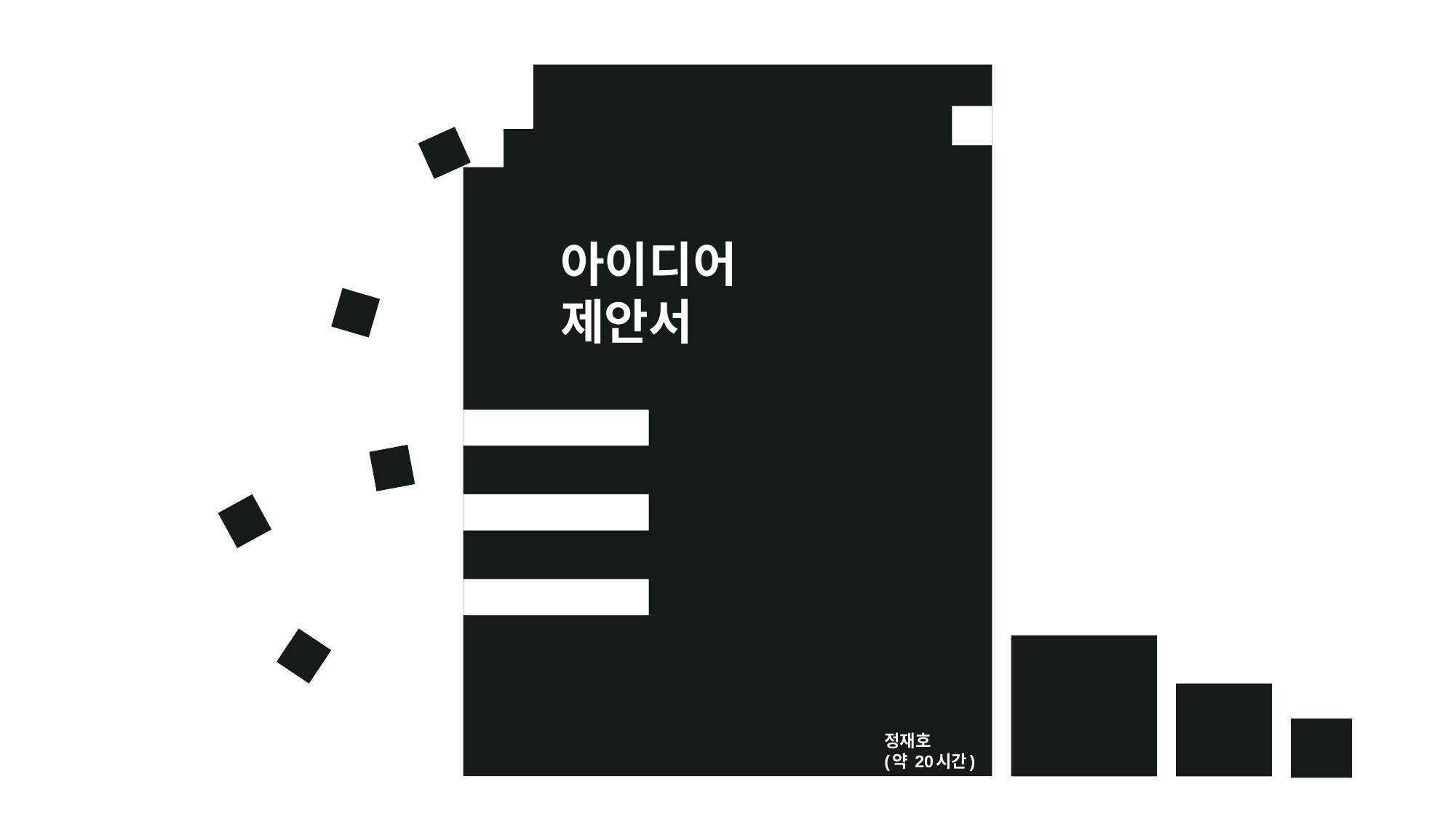

전반적으로 프리젠테이션이 가장 안정적이다. 과제심사나 면접에 서 자신이  어필 할 수 있는 부분을 고민해서  준비하면 좋을 것 같다.
시장분석이 개발자 입장이 아니라 회사, 경영자 입장에 가까운 분석이다. 개발비용이나 이런 것 보다는 장르와 해당 장르에서 분석하는 것이 좋을 것 같다.
시장분석에 근거가 되는 객관적 자료가 너무 부족하며, 타겟 유저에 대한 부분은 있지만 자신이 만들고자 하는 장르에 대한 시장적 분석이 부족하다.
내가 만들 게임에 대한 설명보다  참고한 게임 설명이 더 많고 예시로 든 게임 자체의  화면구조 플랫폼이 모두 다르다  보니 제안하는 게임에 대한 플레이 방식이나 특징이 생각나지도 않는다.
설명하는 글을 14~16폰트 크기로 본문을 설명해서 페이지 수를 줄이고 게임에 대한 설명을 더 자세히 할 수 있도록 문서를 구성 할 것!
# 아이디어 제안서
정재호
(약 20시간)